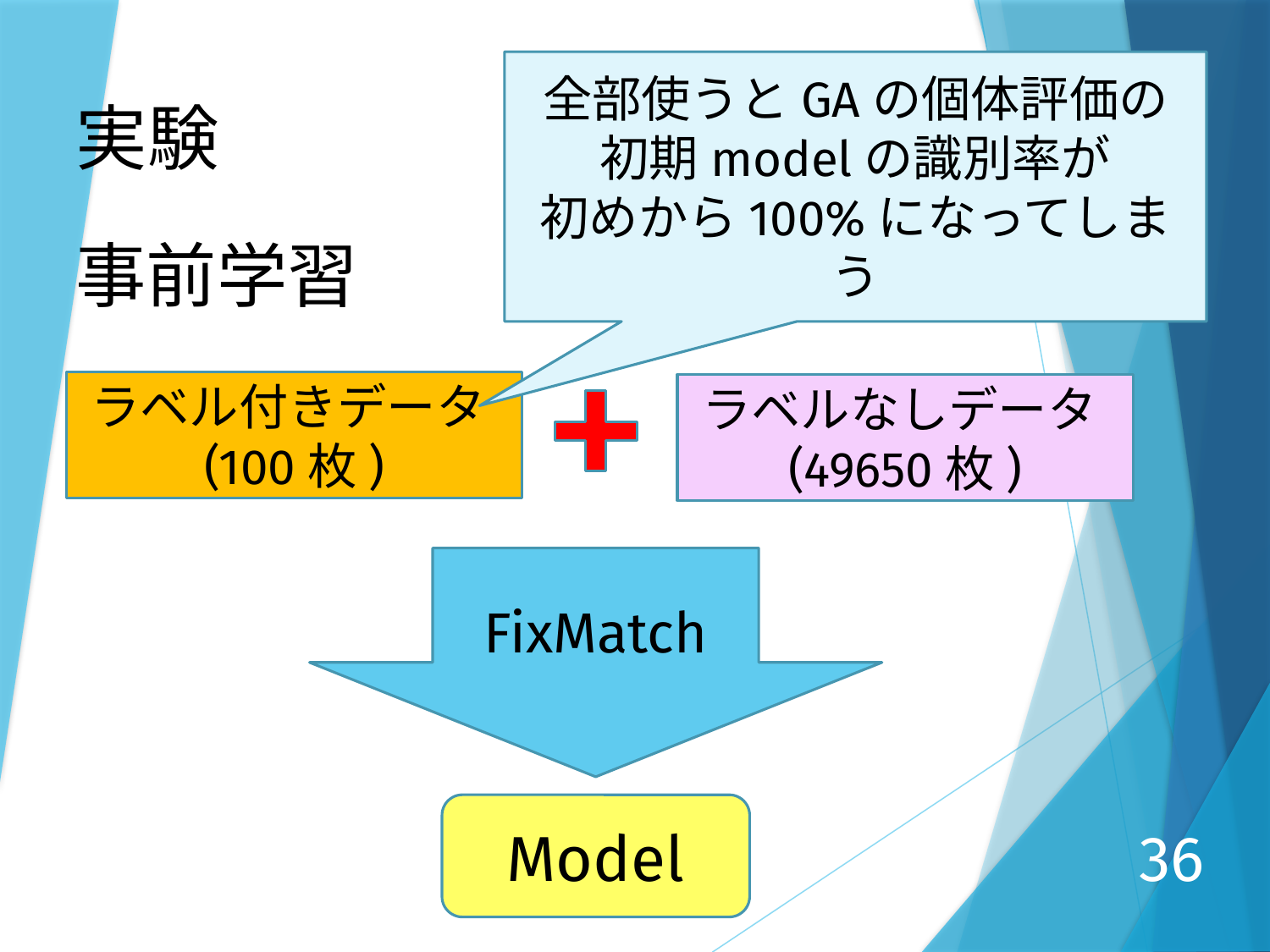

全部使うとGAの個体評価の
初期modelの識別率が
初めから100%になってしまう
実験
事前学習
ラベル付きデータ(100枚)
ラベルなしデータ(49650枚)

FixMatch
Model
36